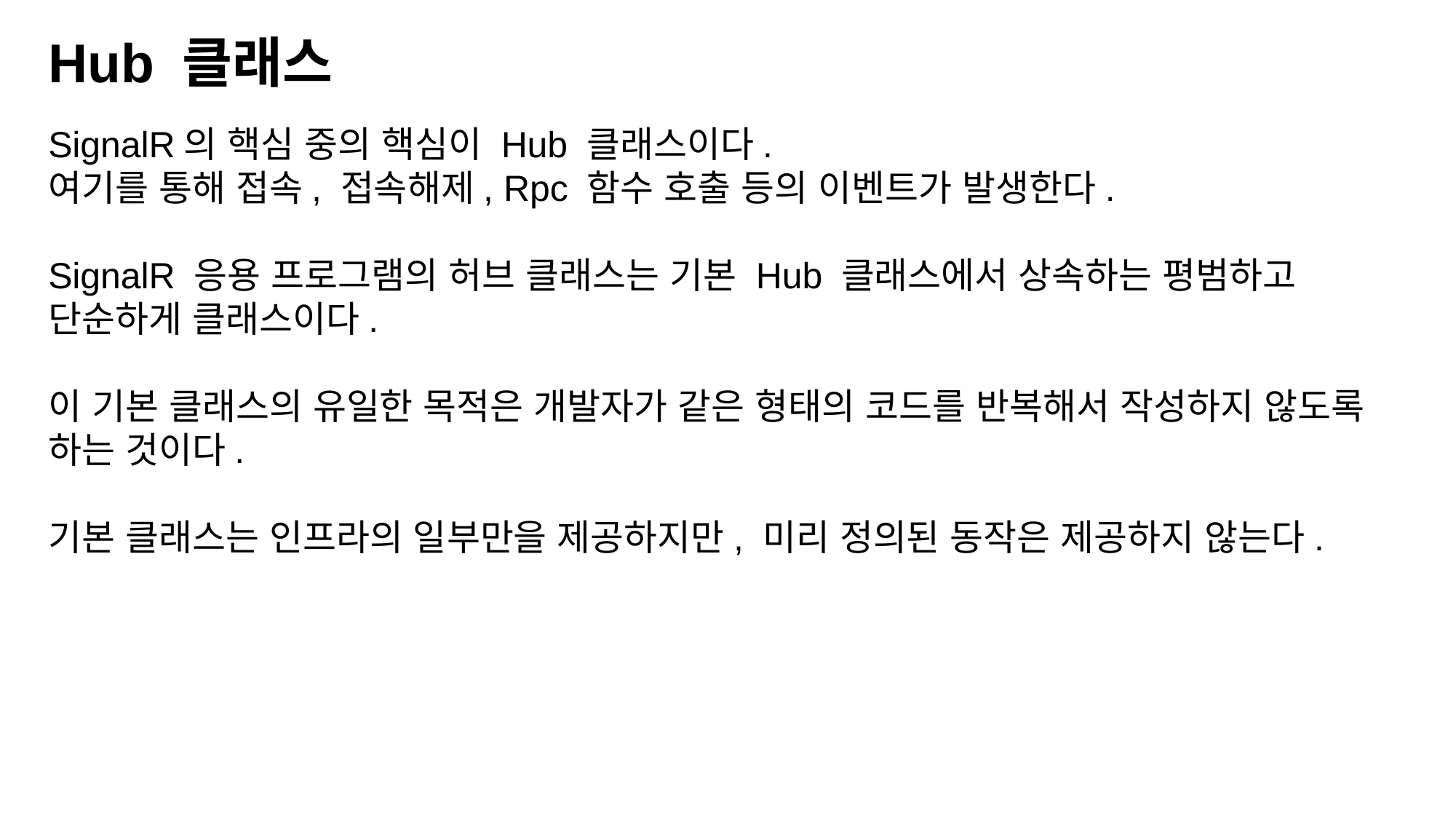

Hub 클래스
SignalR의 핵심 중의 핵심이 Hub 클래스이다.
여기를 통해 접속, 접속해제, Rpc 함수 호출 등의 이벤트가 발생한다.
SignalR 응용 프로그램의 허브 클래스는 기본 Hub 클래스에서 상속하는 평범하고 단순하게 클래스이다.

이 기본 클래스의 유일한 목적은 개발자가 같은 형태의 코드를 반복해서 작성하지 않도록 하는 것이다.

기본 클래스는 인프라의 일부만을 제공하지만, 미리 정의된 동작은 제공하지 않는다.